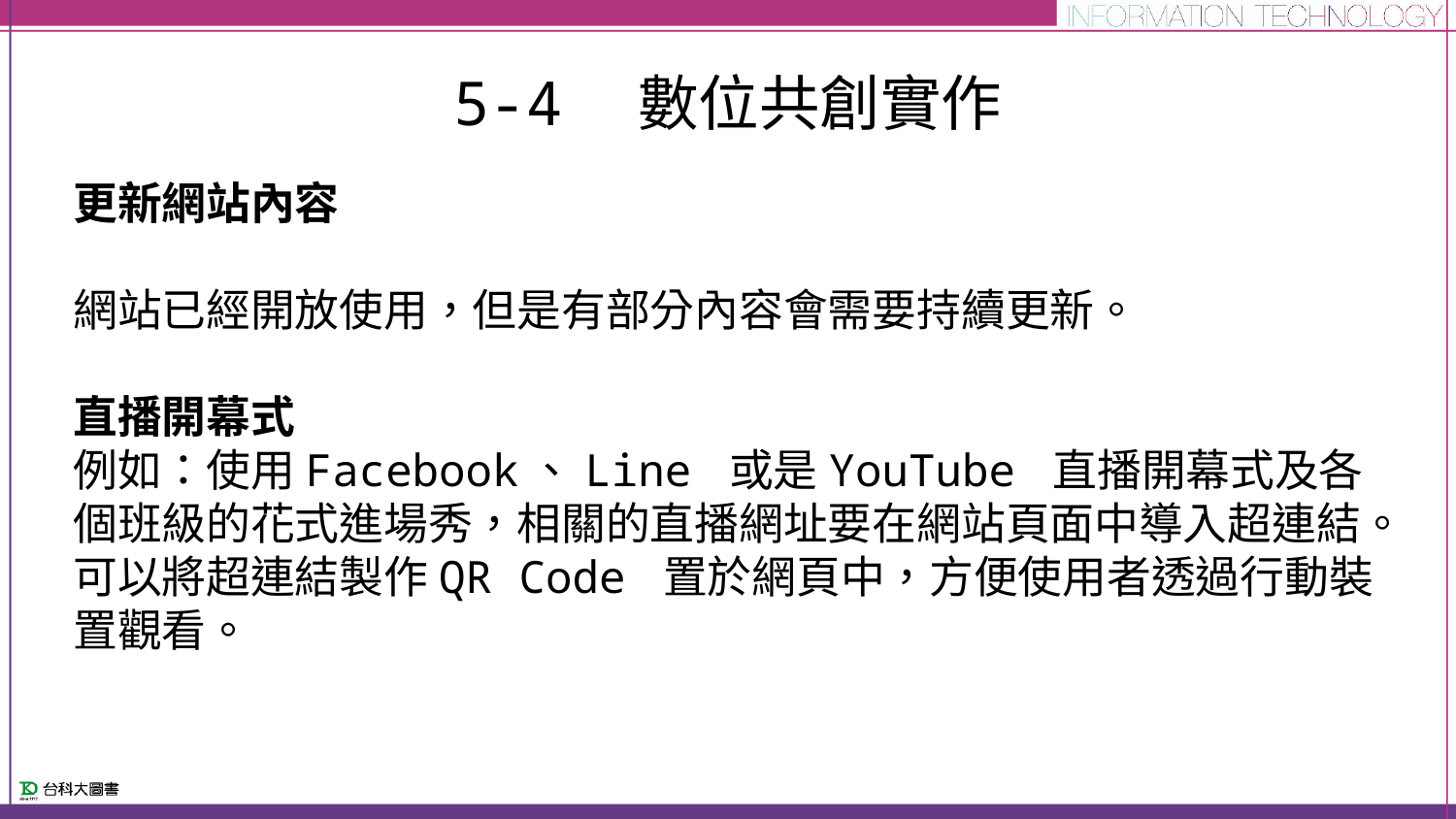

# 5-4　數位共創實作
更新網站內容

網站已經開放使用，但是有部分內容會需要持續更新。

直播開幕式
例如：使用Facebook、Line 或是YouTube 直播開幕式及各個班級的花式進場秀，相關的直播網址要在網站頁面中導入超連結。可以將超連結製作QR Code 置於網頁中，方便使用者透過行動裝置觀看。